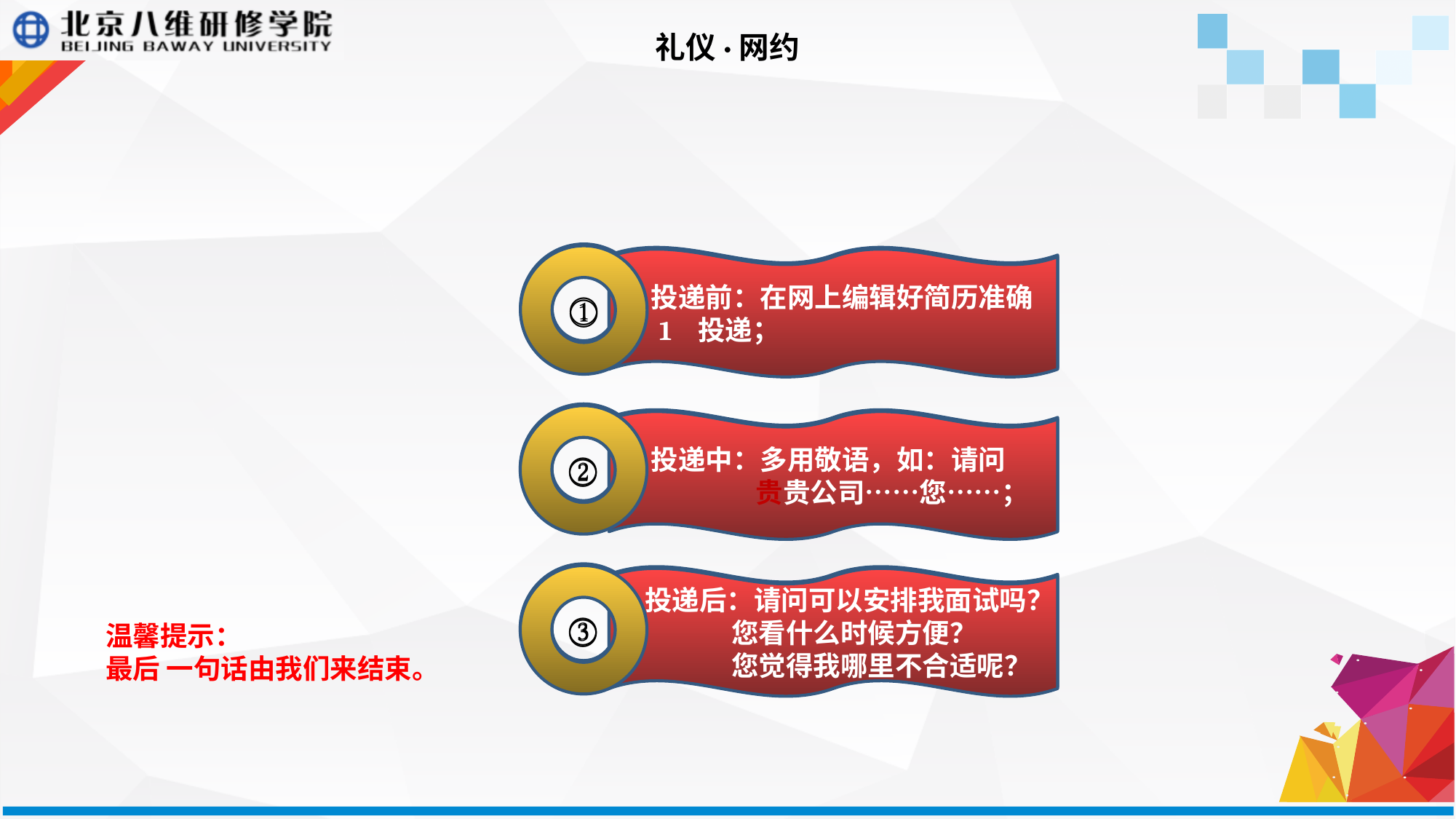

礼仪·网约
①
①
    投递前：在网上编辑好简历准确        1   投递；
    投递前：在网上编辑好简历准确        1   投递；
②
②
    投递中：多用敬语，如：请问                             贵贵公司……您……；
    投递中：多用敬语，如：请问                             贵贵公司……您……；
③
③
   投递后：请问可以安排我面试吗？
                 您看什么时候方便？
                 您觉得我哪里不合适呢？
   投递后：请问可以安排我面试吗？
                 您看什么时候方便？
                 您觉得我哪里不合适呢？
温馨提示：
最后 一句话由我们来结束。